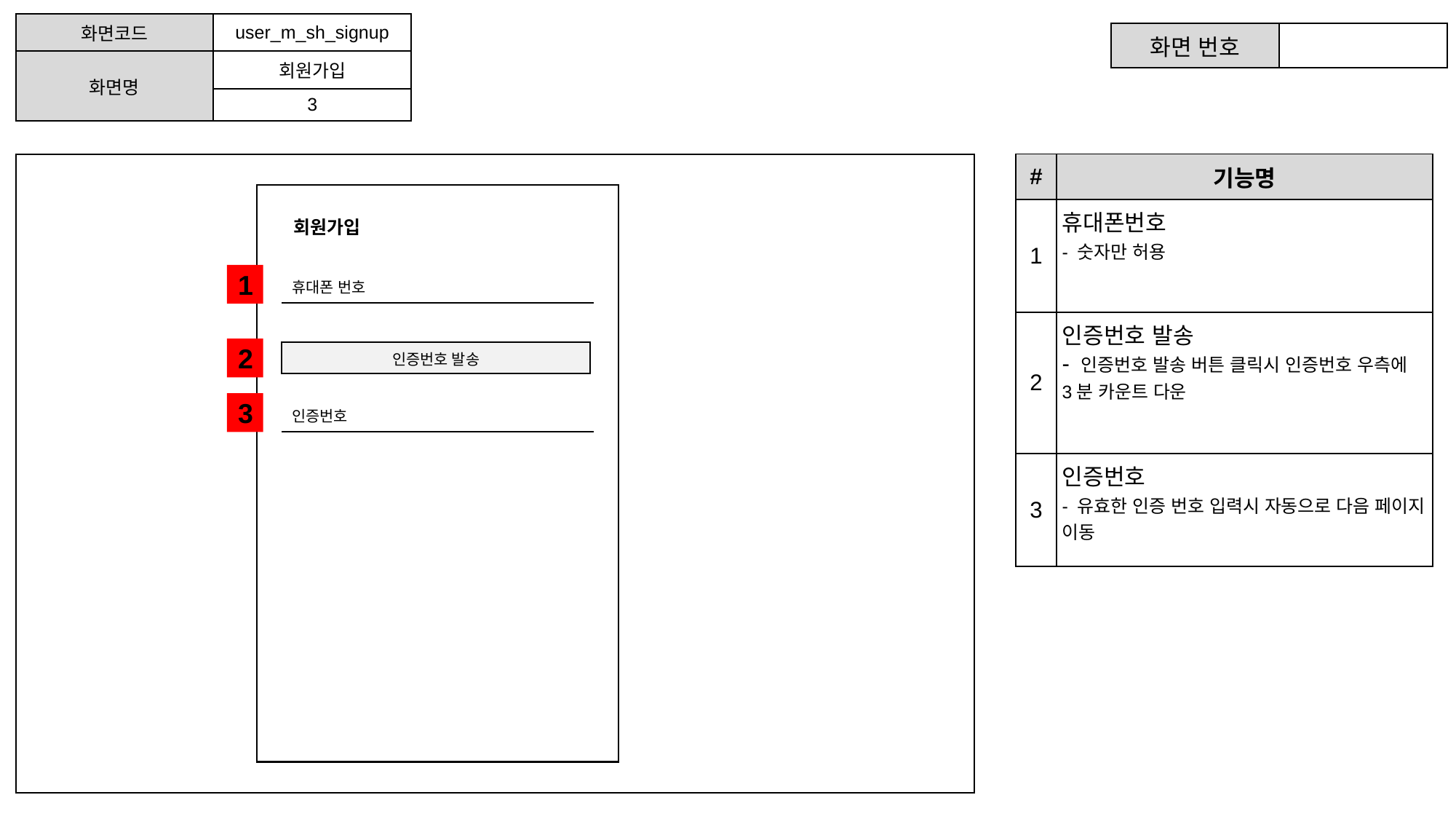

이름, 이메일, 주소, 휴대폰 번호, 닉네임, 아이디, 비밀번호
| 화면코드 | user\_m\_sh\_signup |
| --- | --- |
| 화면명 | 회원가입 |
|  | 3 |
| 화면 번호 |  |
| --- | --- |

| # | 기능명 |
| --- | --- |
| 1 | 휴대폰번호 - 숫자만 허용 |
| 2 | 인증번호 발송 - 인증번호 발송 버튼 클릭시 인증번호 우측에 3분 카운트 다운 |
| 3 | 인증번호 - 유효한 인증 번호 입력시 자동으로 다음 페이지 이동 |

회원가입
1
| 휴대폰 번호 |
| --- |
2
| 인증번호 발송 |
| --- |
3
| 인증번호 |
| --- |